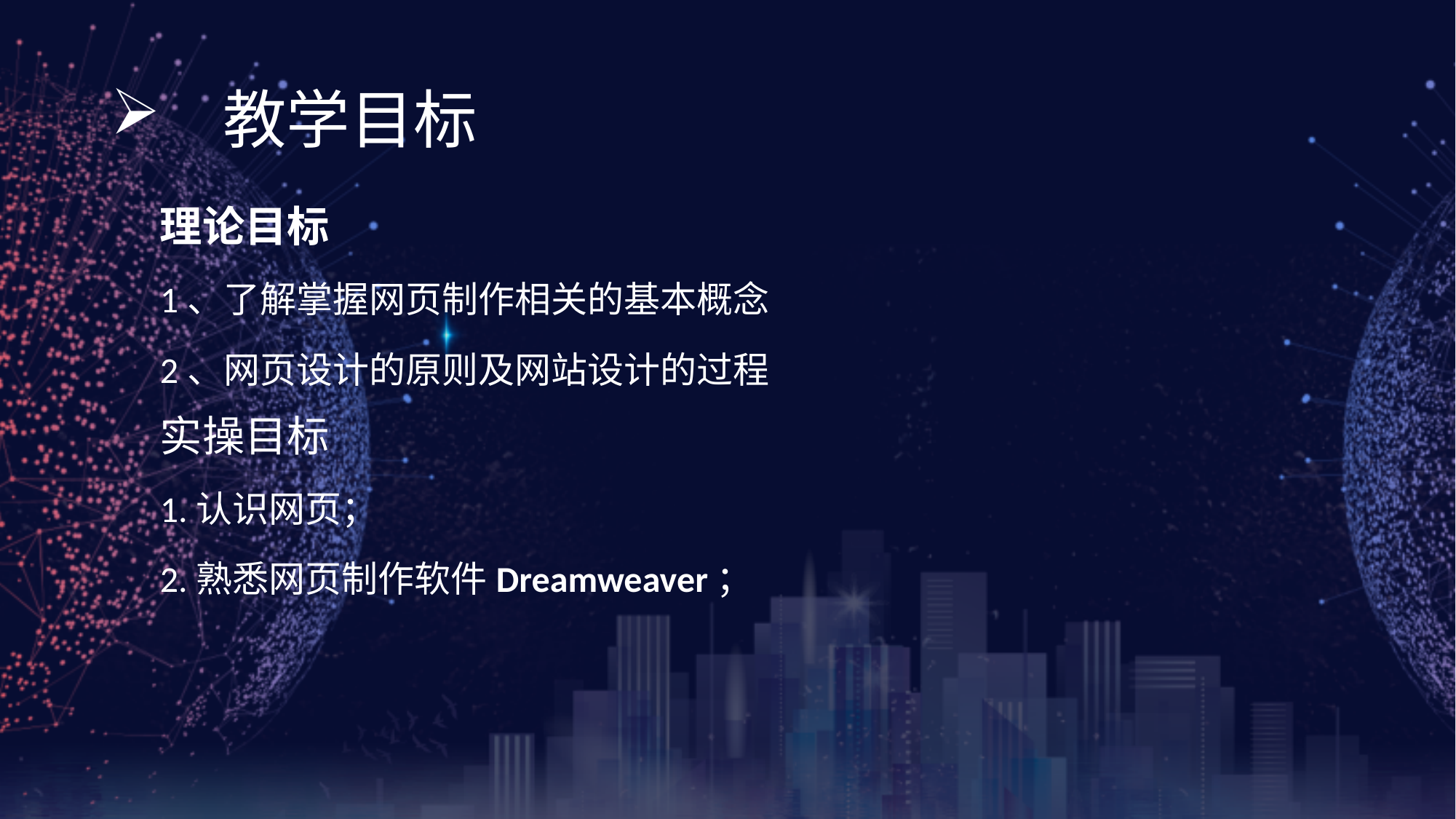

《网页设计与制作案例教程》（第3版）
# 教学目标
理论目标
1、了解掌握网页制作相关的基本概念
2、网页设计的原则及网站设计的过程
实操目标
1.认识网页；
2.熟悉网页制作软件Dreamweaver；